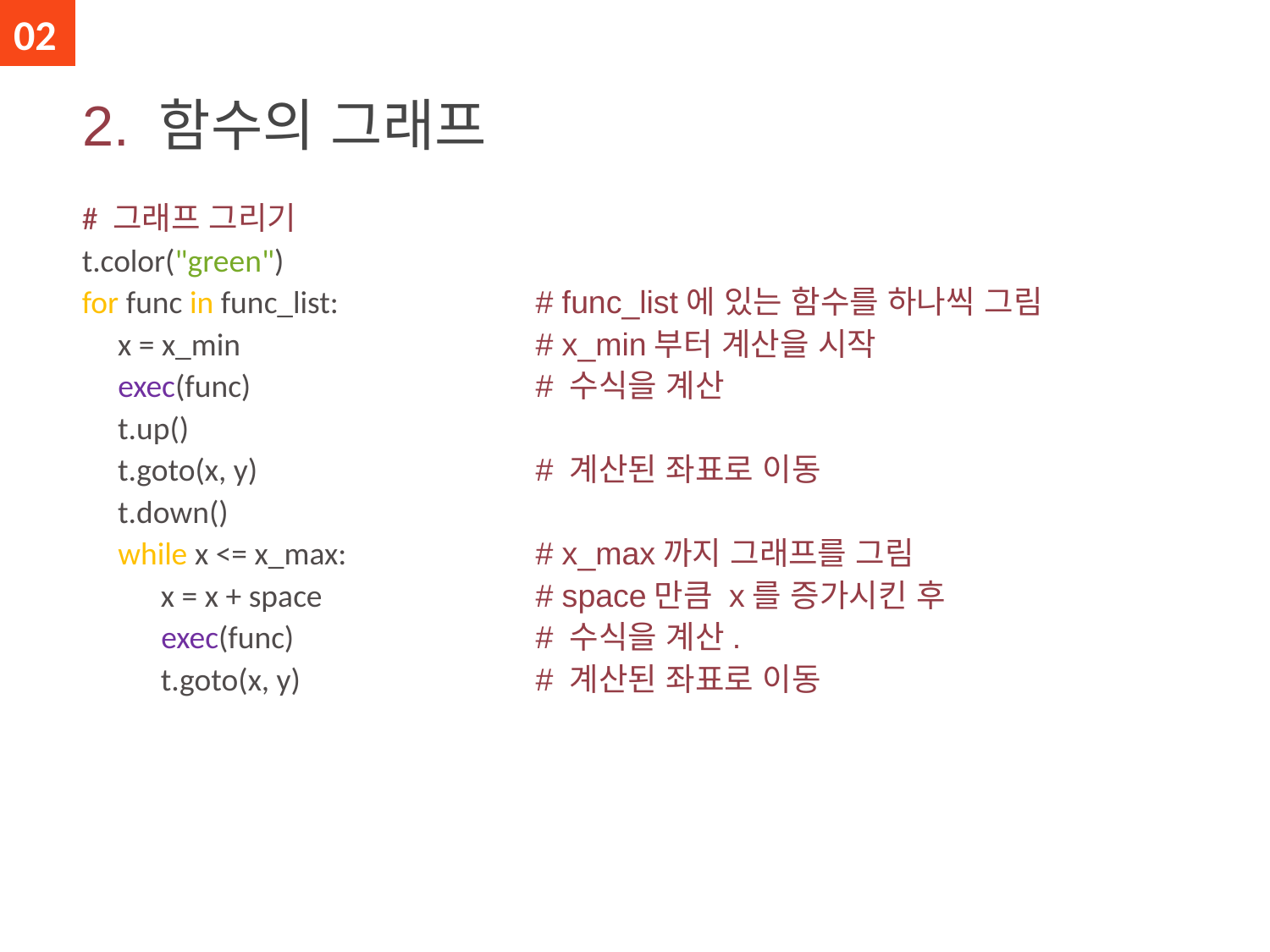

02
# 2. 함수의 그래프
# 그래프 그리기 t.color("green") for func in func_list: x = x_min exec(func) t.up() t.goto(x, y) t.down() while x <= x_max: x = x + space exec(func) t.goto(x, y)
# func_list에 있는 함수를 하나씩 그림
# x_min부터 계산을 시작
# 수식을 계산
# 계산된 좌표로 이동
# x_max까지 그래프를 그림
# space만큼 x를 증가시킨 후
# 수식을 계산.
# 계산된 좌표로 이동